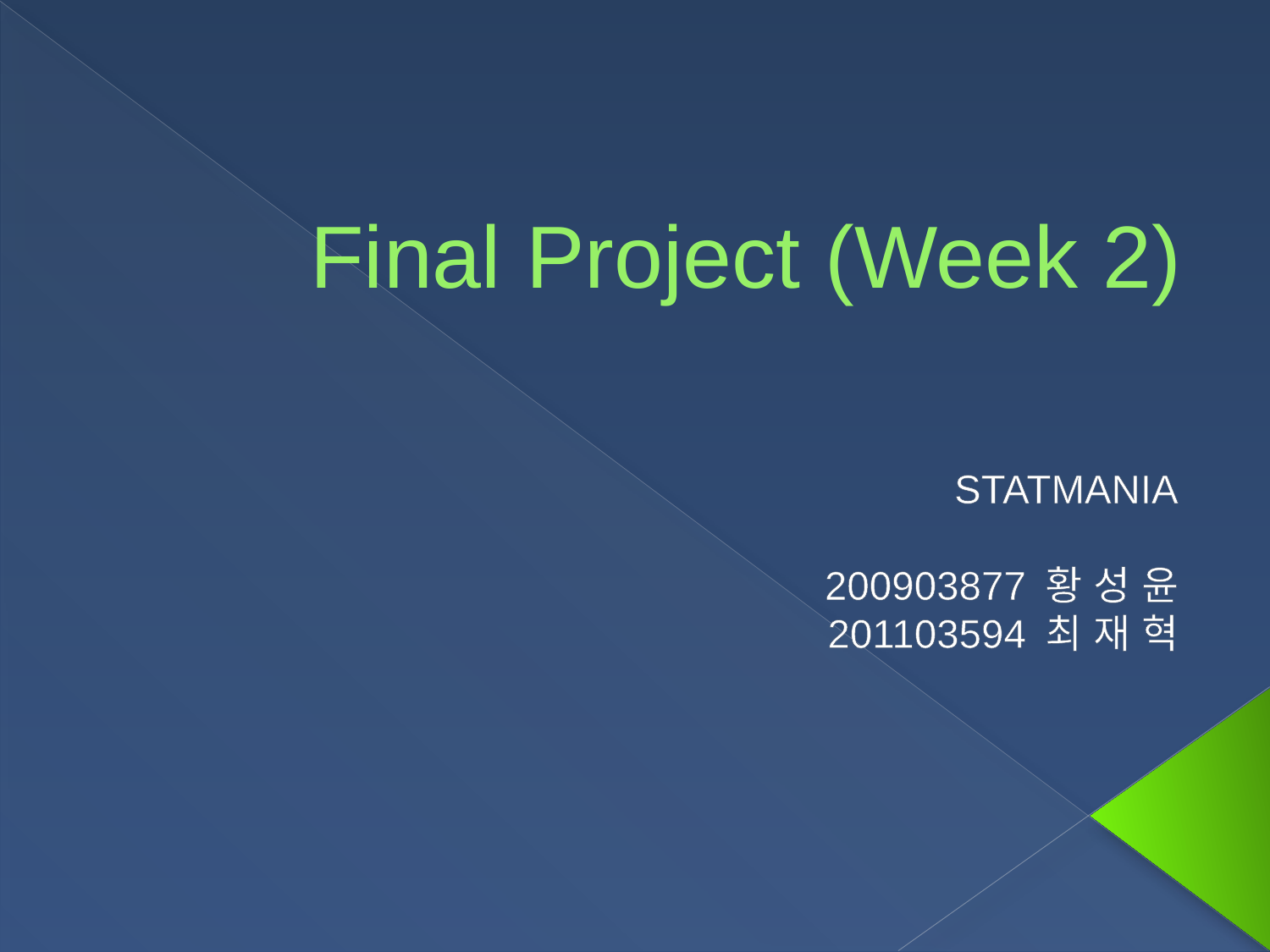

# Final Project (Week 2)

STATMANIA

200903877 황 성 윤
201103594 최 재 혁